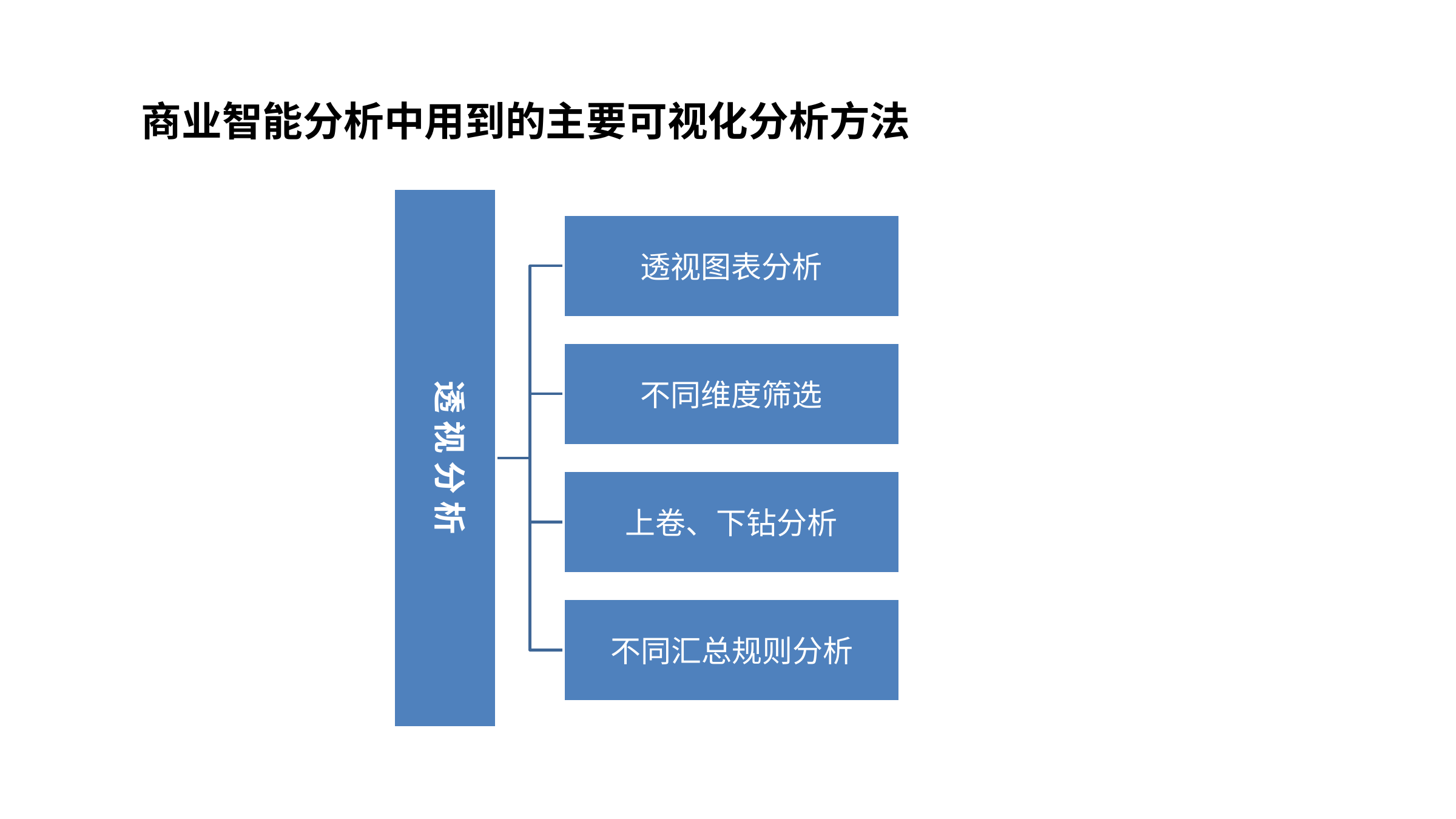

#
商业智能分析中用到的主要可视化分析方法

透视分析
透视图表分析
不同维度筛选
上卷、下钻分析
不同汇总规则分析
透 视 分 析